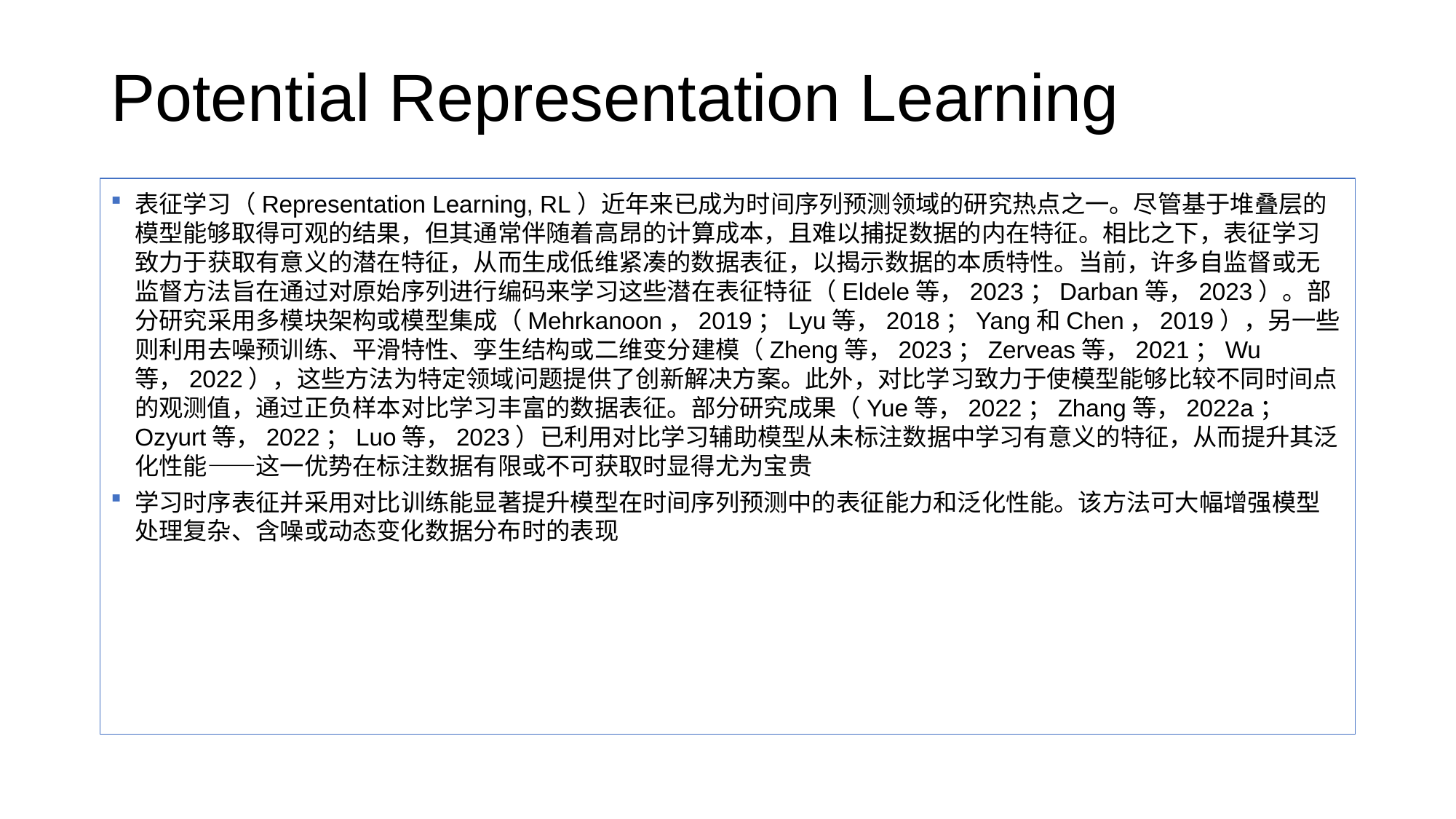

# Potential Representation Learning
表征学习（Representation Learning, RL）近年来已成为时间序列预测领域的研究热点之一。尽管基于堆叠层的模型能够取得可观的结果，但其通常伴随着高昂的计算成本，且难以捕捉数据的内在特征。相比之下，表征学习致力于获取有意义的潜在特征，从而生成低维紧凑的数据表征，以揭示数据的本质特性。当前，许多自监督或无监督方法旨在通过对原始序列进行编码来学习这些潜在表征特征（Eldele等，2023；Darban等，2023）。部分研究采用多模块架构或模型集成（Mehrkanoon，2019；Lyu等，2018；Yang和Chen，2019），另一些则利用去噪预训练、平滑特性、孪生结构或二维变分建模（Zheng等，2023；Zerveas等，2021；Wu等，2022），这些方法为特定领域问题提供了创新解决方案。此外，对比学习致力于使模型能够比较不同时间点的观测值，通过正负样本对比学习丰富的数据表征。部分研究成果（Yue等，2022；Zhang等，2022a；Ozyurt等，2022；Luo等，2023）已利用对比学习辅助模型从未标注数据中学习有意义的特征，从而提升其泛化性能——这一优势在标注数据有限或不可获取时显得尤为宝贵
学习时序表征并采用对比训练能显著提升模型在时间序列预测中的表征能力和泛化性能。该方法可大幅增强模型处理复杂、含噪或动态变化数据分布时的表现